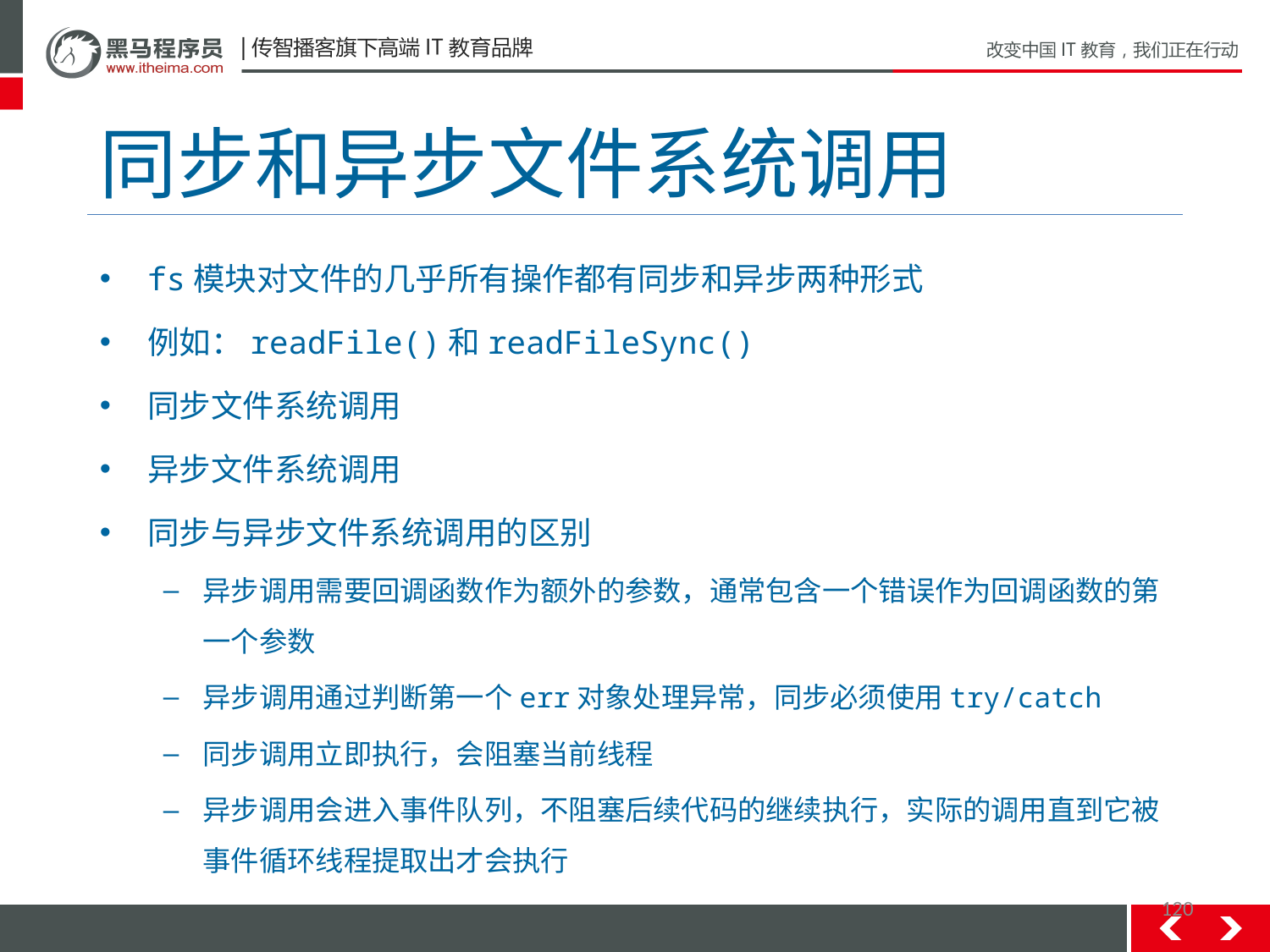

# 同步和异步文件系统调用
fs模块对文件的几乎所有操作都有同步和异步两种形式
例如：readFile()和readFileSync()
同步文件系统调用
异步文件系统调用
同步与异步文件系统调用的区别
异步调用需要回调函数作为额外的参数，通常包含一个错误作为回调函数的第一个参数
异步调用通过判断第一个err对象处理异常，同步必须使用try/catch
同步调用立即执行，会阻塞当前线程
异步调用会进入事件队列，不阻塞后续代码的继续执行，实际的调用直到它被事件循环线程提取出才会执行

120